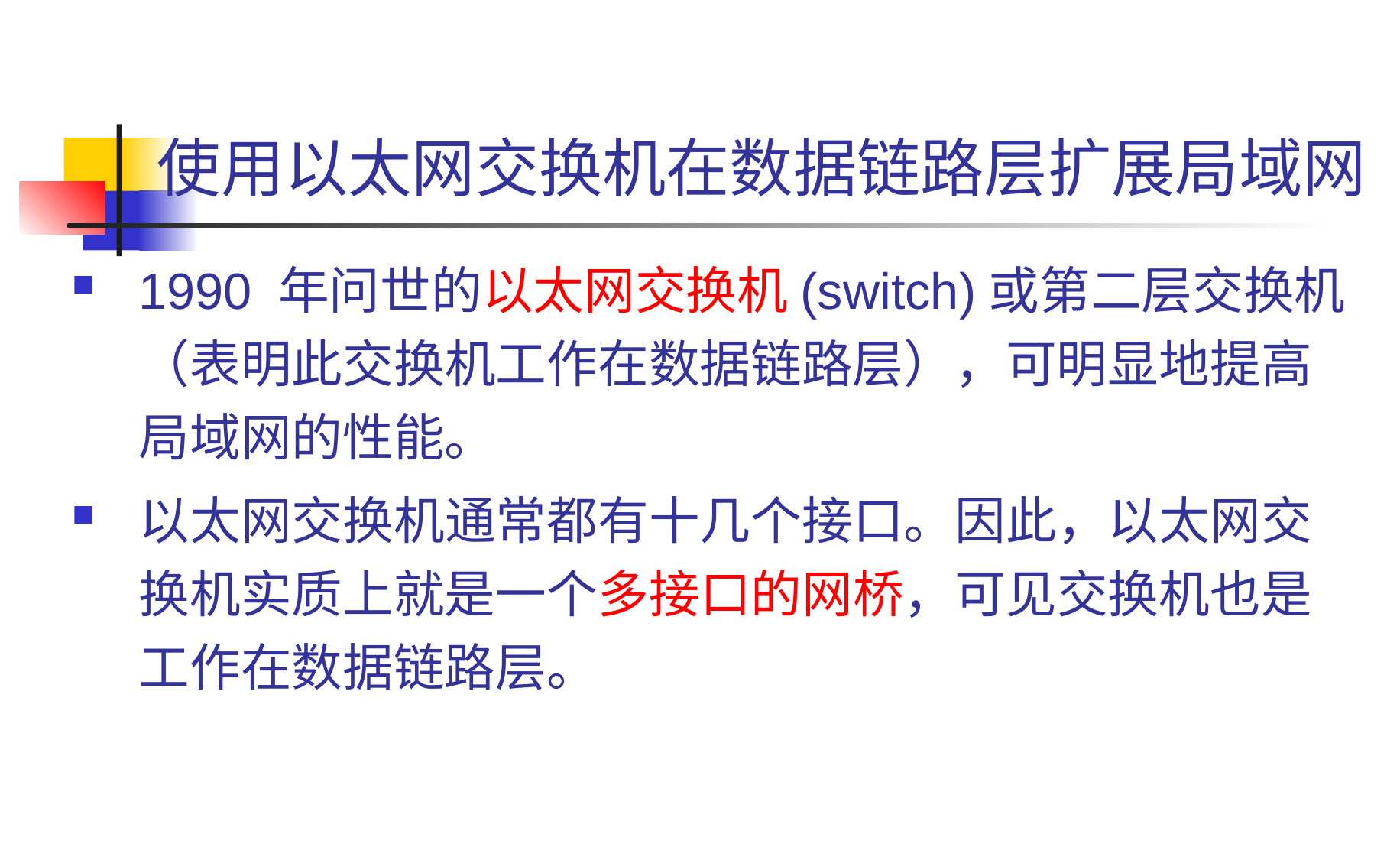

# 使用以太网交换机在数据链路层扩展局域网
1990 年问世的以太网交换机(switch)或第二层交换机（表明此交换机工作在数据链路层），可明显地提高局域网的性能。
以太网交换机通常都有十几个接口。因此，以太网交换机实质上就是一个多接口的网桥，可见交换机也是工作在数据链路层。